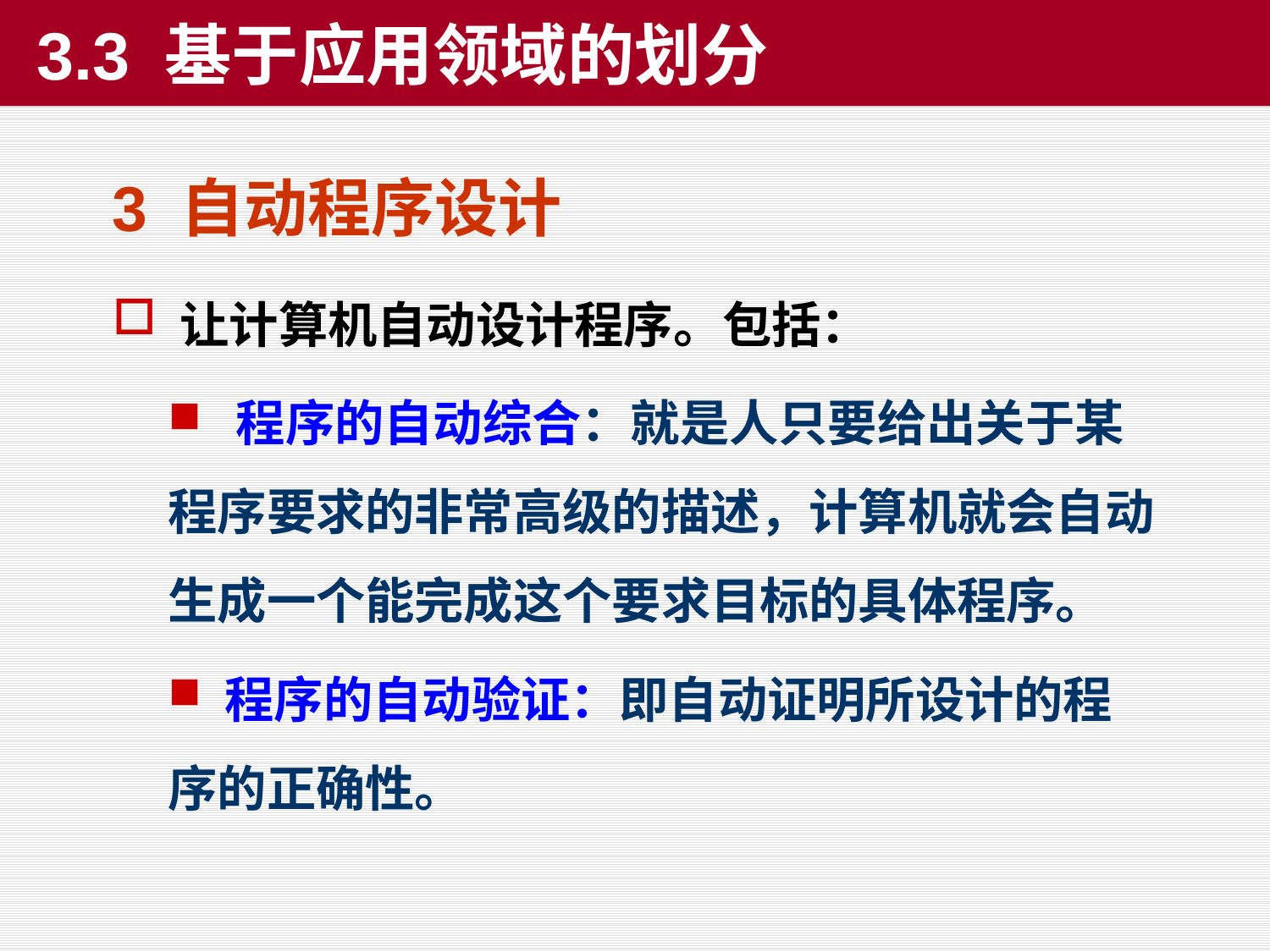

3.3 基于应用领域的划分
3 自动程序设计
 让计算机自动设计程序。包括：
  程序的自动综合：就是人只要给出关于某程序要求的非常高级的描述，计算机就会自动生成一个能完成这个要求目标的具体程序。
 程序的自动验证：即自动证明所设计的程序的正确性。